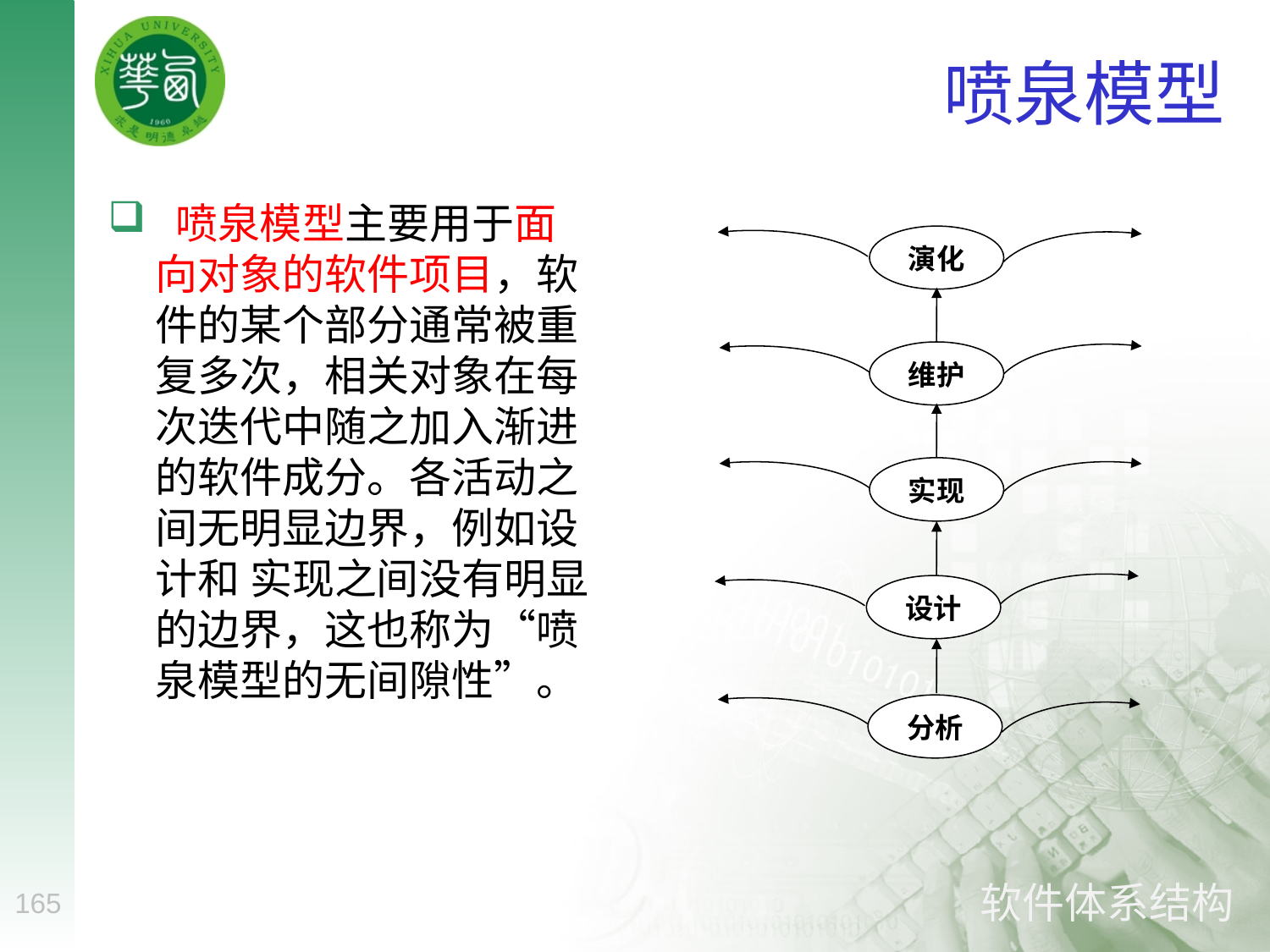

# 喷泉模型
 喷泉模型主要用于面向对象的软件项目，软件的某个部分通常被重复多次，相关对象在每次迭代中随之加入渐进的软件成分。各活动之间无明显边界，例如设计和 实现之间没有明显的边界，这也称为“喷泉模型的无间隙性”。
演化

维护

实现

设计

分析

165